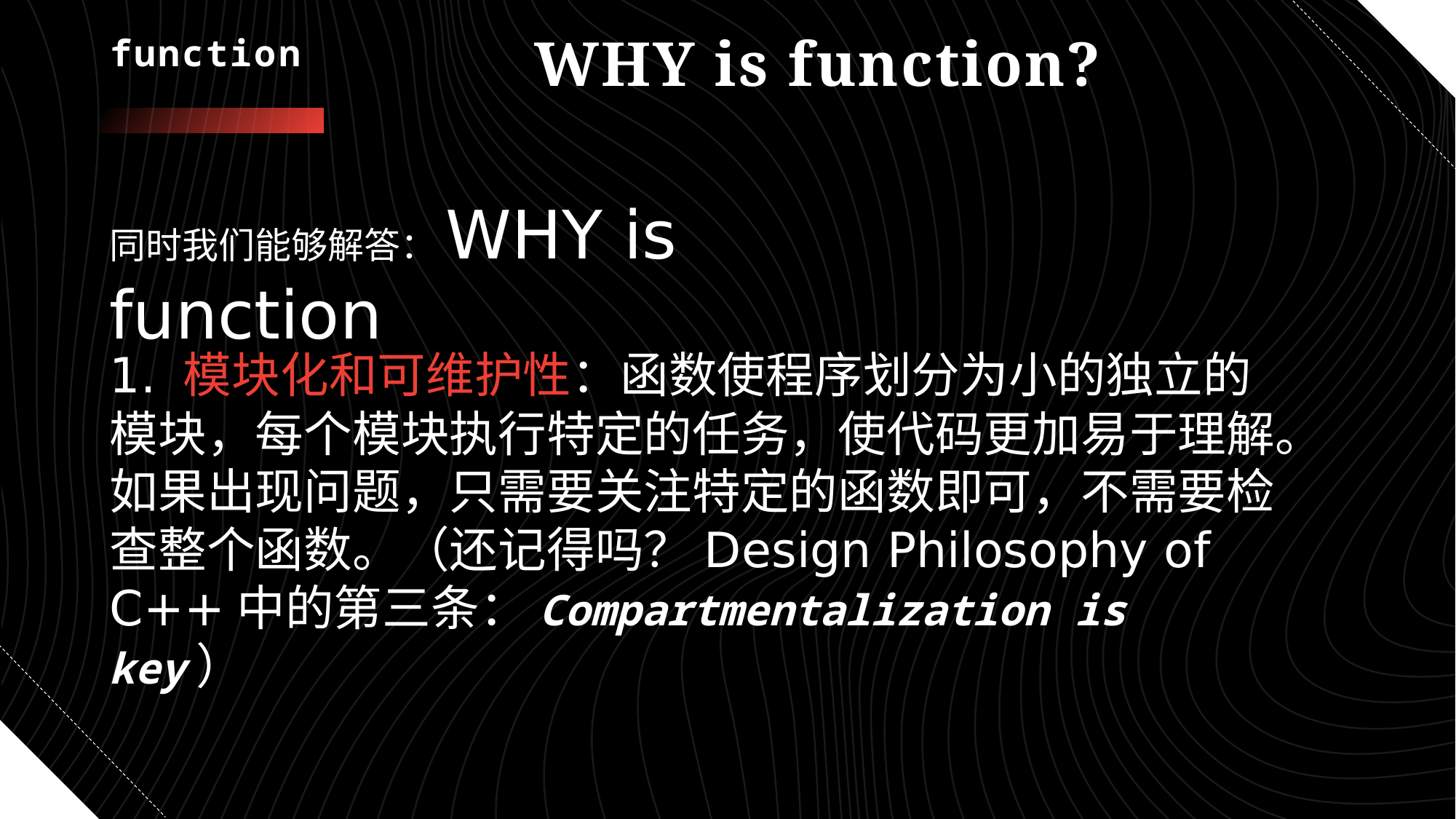

# function
WHY is function?
同时我们能够解答：WHY is function
1. 模块化和可维护性：函数使程序划分为小的独立的模块，每个模块执行特定的任务，使代码更加易于理解。如果出现问题，只需要关注特定的函数即可，不需要检查整个函数。（还记得吗？Design Philosophy of C++中的第三条：Compartmentalization is key）